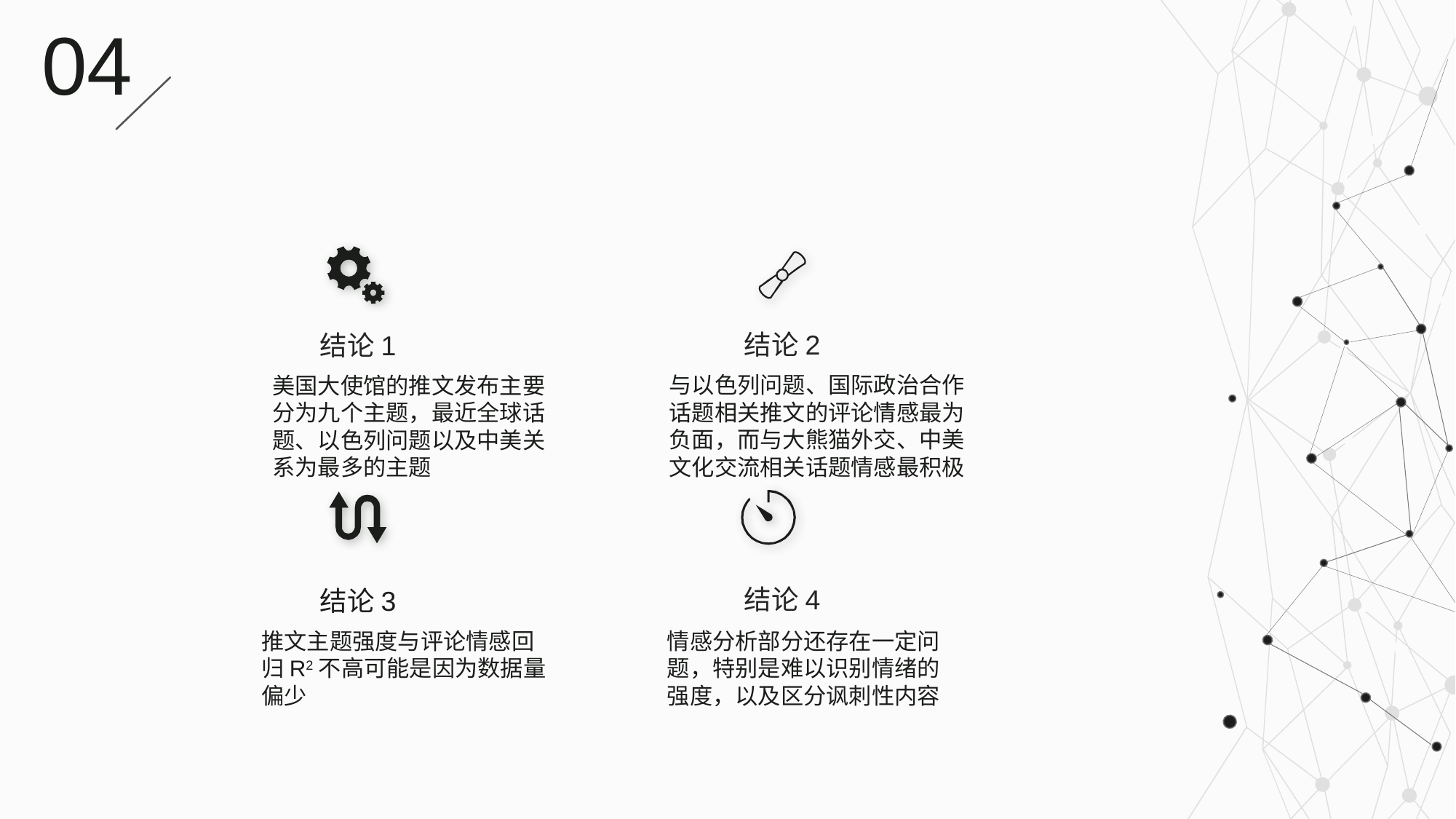

04

结论2
结论1

与以色列问题、国际政治合作话题相关推文的评论情感最为负面，而与大熊猫外交、中美文化交流相关话题情感最积极
美国大使馆的推文发布主要分为九个主题，最近全球话题、以色列问题以及中美关系为最多的主题

结论4
结论3

推文主题强度与评论情感回归R2不高可能是因为数据量偏少
情感分析部分还存在一定问题，特别是难以识别情绪的强度，以及区分讽刺性内容